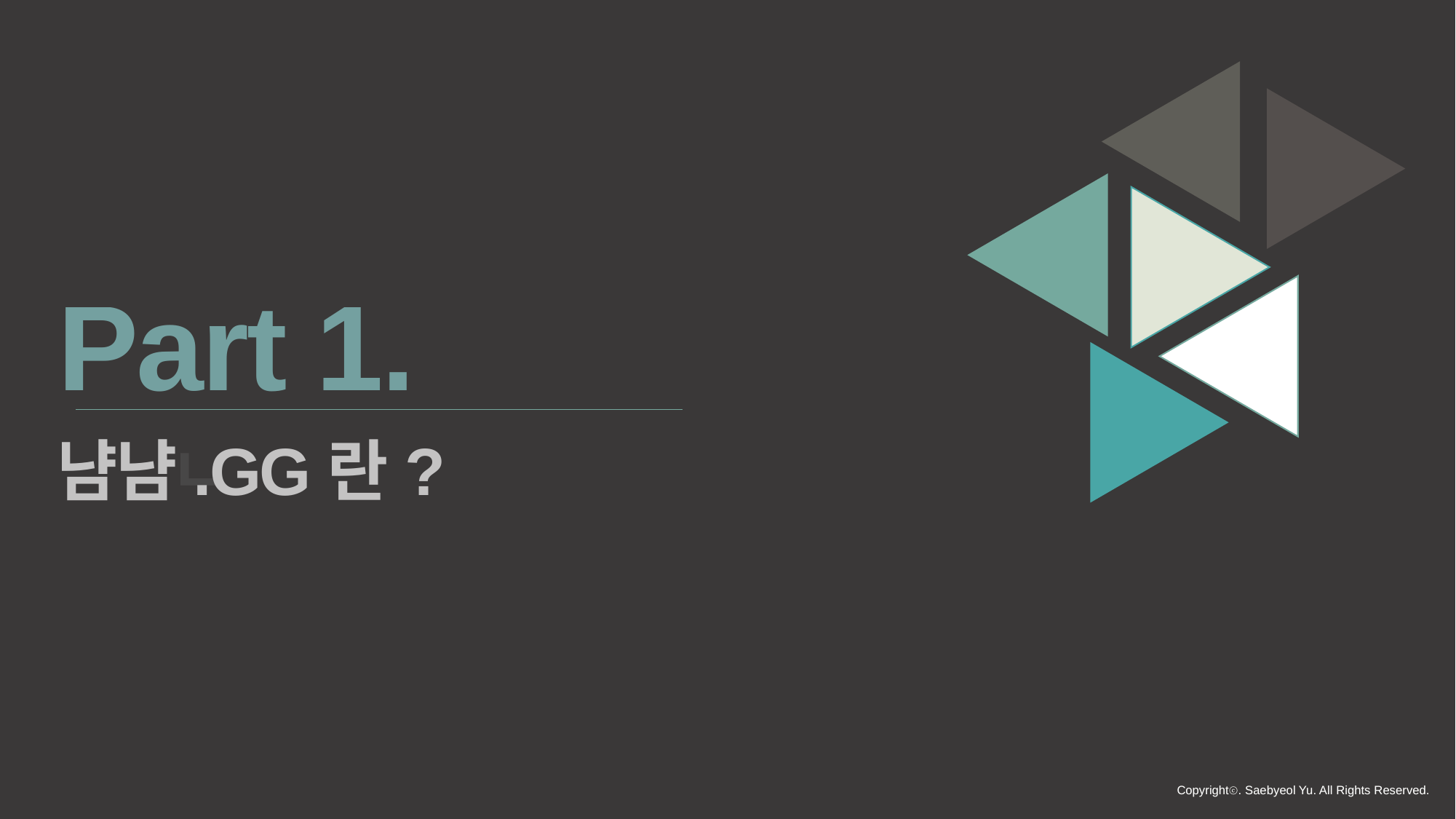

Part 1.
냠냠.GG란?
ㄴ
Copyrightⓒ. Saebyeol Yu. All Rights Reserved.